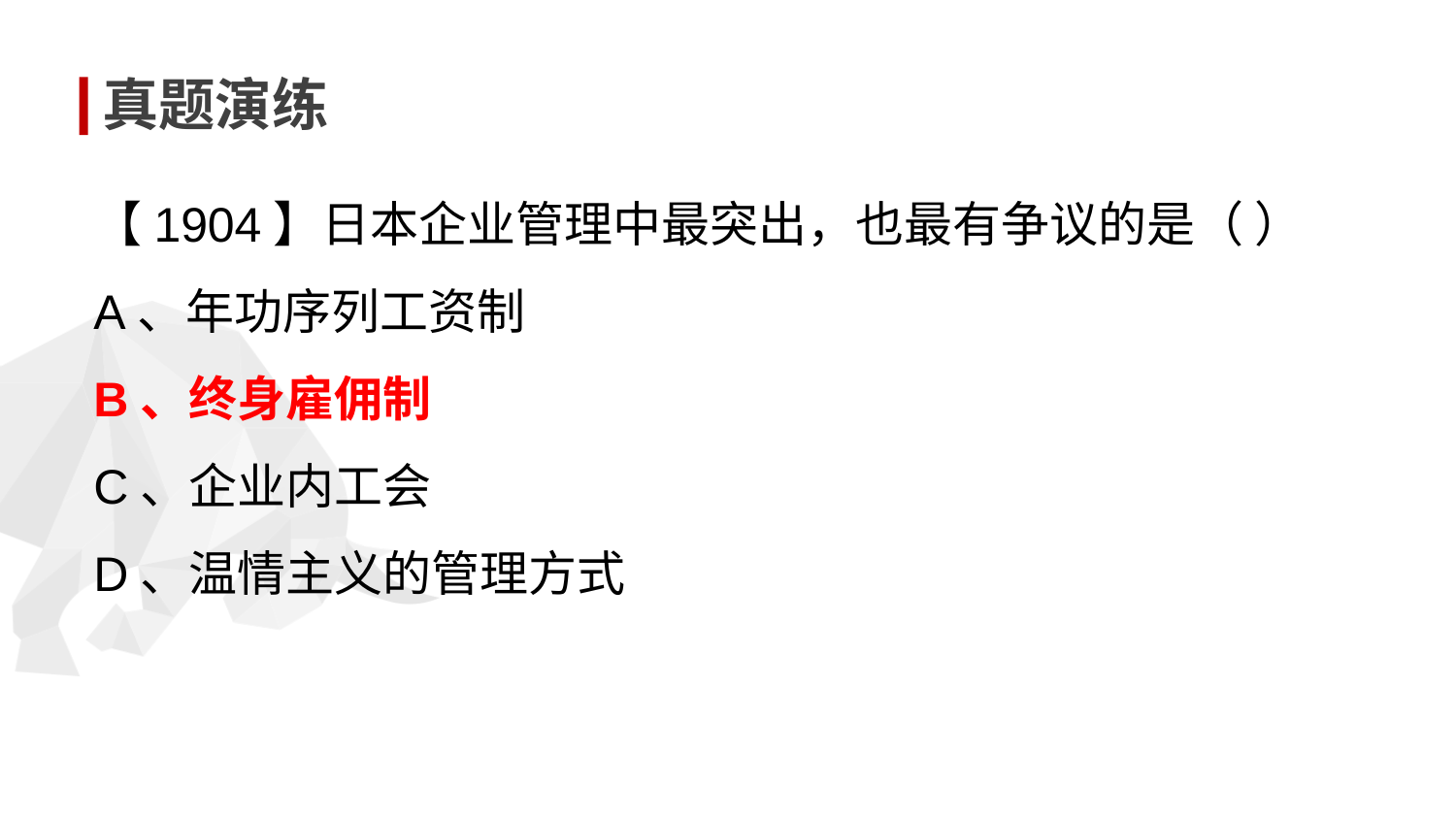

真题演练
【1904】日本企业管理中最突出，也最有争议的是（ ）
A、年功序列工资制
B、终身雇佣制
C、企业内工会
D、温情主义的管理方式